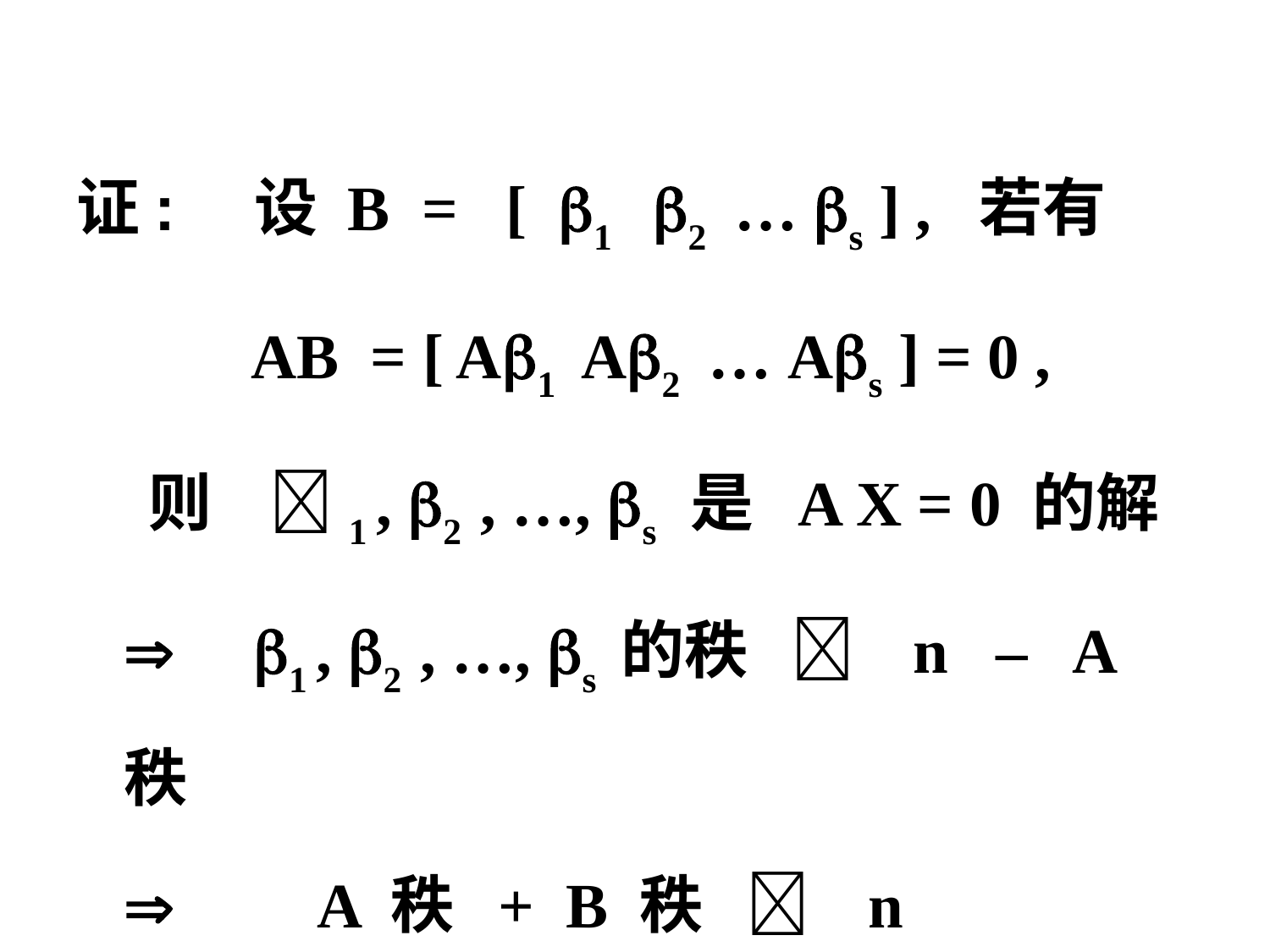

证:    设 B  =   [  β1   β2   … βs ] ,  若有
           AB  = [ Aβ1  Aβ2   … Aβs ] = 0 ,
    则    β1 , β2  , …, βs  是  A X = 0 的解
   ⇒     β1 , β2  , …, βs 的秩   ≤   n   –   A 秩
   ⇒         A 秩  +  B 秩   ≤   n